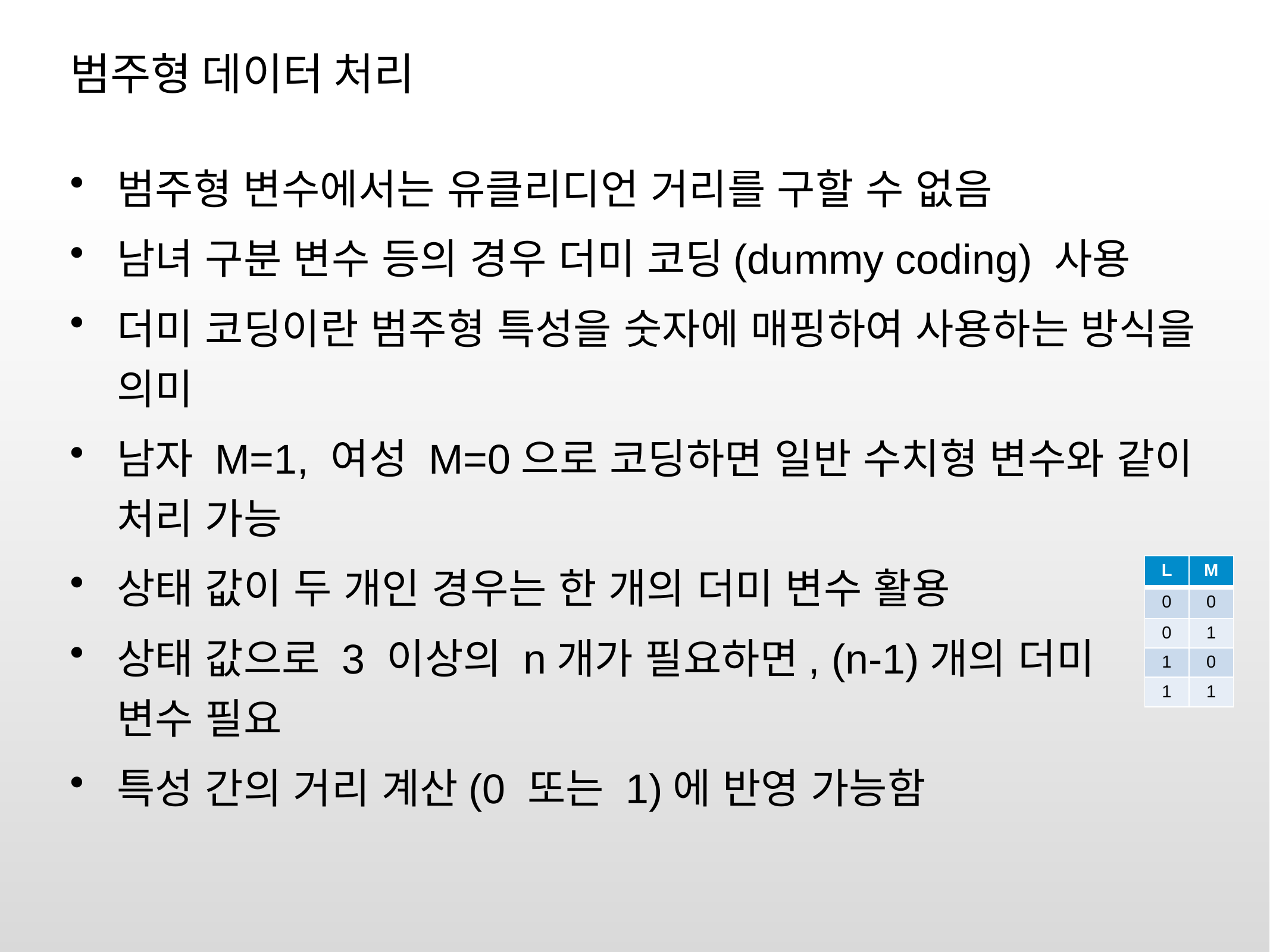

# 범주형 데이터 처리
범주형 변수에서는 유클리디언 거리를 구할 수 없음
남녀 구분 변수 등의 경우 더미 코딩(dummy coding) 사용
더미 코딩이란 범주형 특성을 숫자에 매핑하여 사용하는 방식을 의미
남자 M=1, 여성 M=0으로 코딩하면 일반 수치형 변수와 같이 처리 가능
상태 값이 두 개인 경우는 한 개의 더미 변수 활용
상태 값으로 3 이상의 n개가 필요하면, (n-1)개의 더미    변수 필요
특성 간의 거리 계산(0 또는 1)에 반영 가능함
| L | M |
| --- | --- |
| 0 | 0 |
| 0 | 1 |
| 1 | 0 |
| 1 | 1 |
204